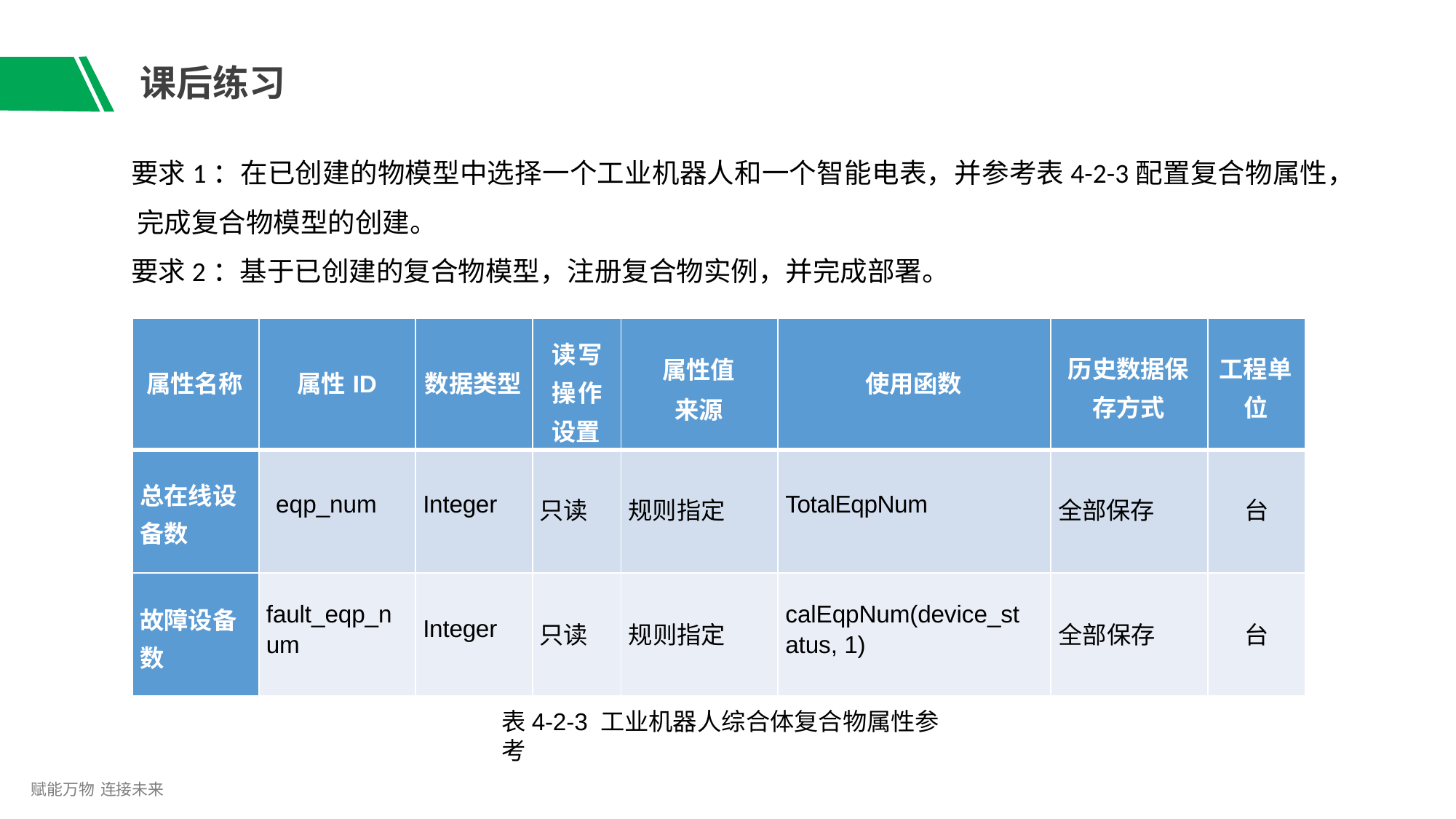

# 课后练习
要求1：在已创建的物模型中选择一个工业机器人和一个智能电表，并参考表4-2-3配置复合物属性， 完成复合物模型的创建。
要求2：基于已创建的复合物模型，注册复合物实例，并完成部署。
| 属性名称 | 属性ID | 数据类型 | 读写 操作 设置 | 属性值 来源 | 使用函数 | 历史数据保 存方式 | 工程单 位 |
| --- | --- | --- | --- | --- | --- | --- | --- |
| 总在线设 备数 | eqp\_num | Integer | 只读 | 规则指定 | TotalEqpNum | 全部保存 | 台 |
| 故障设备 数 | fault\_eqp\_n um | Integer | 只读 | 规则指定 | calEqpNum(device\_st atus, 1) | 全部保存 | 台 |
表4-2-3 工业机器人综合体复合物属性参考
赋能万物 连接未来